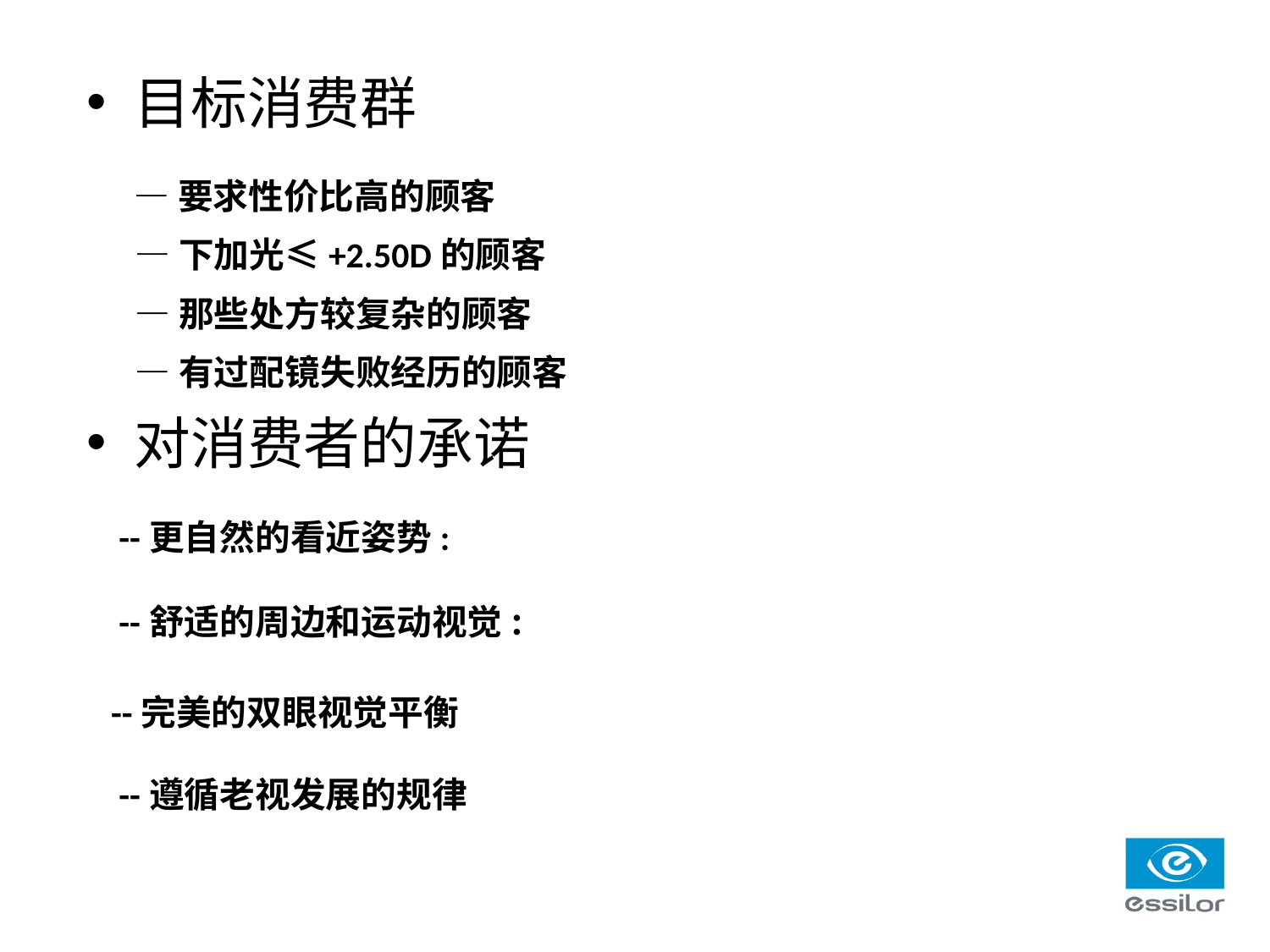

目标消费群

      —要求性价比高的顾客
      —下加光≤+2.50D的顾客
      —那些处方较复杂的顾客
      —有过配镜失败经历的顾客
对消费者的承诺

    --更自然的看近姿势:

    --舒适的周边和运动视觉:

   --完美的双眼视觉平衡

    --遵循老视发展的规律